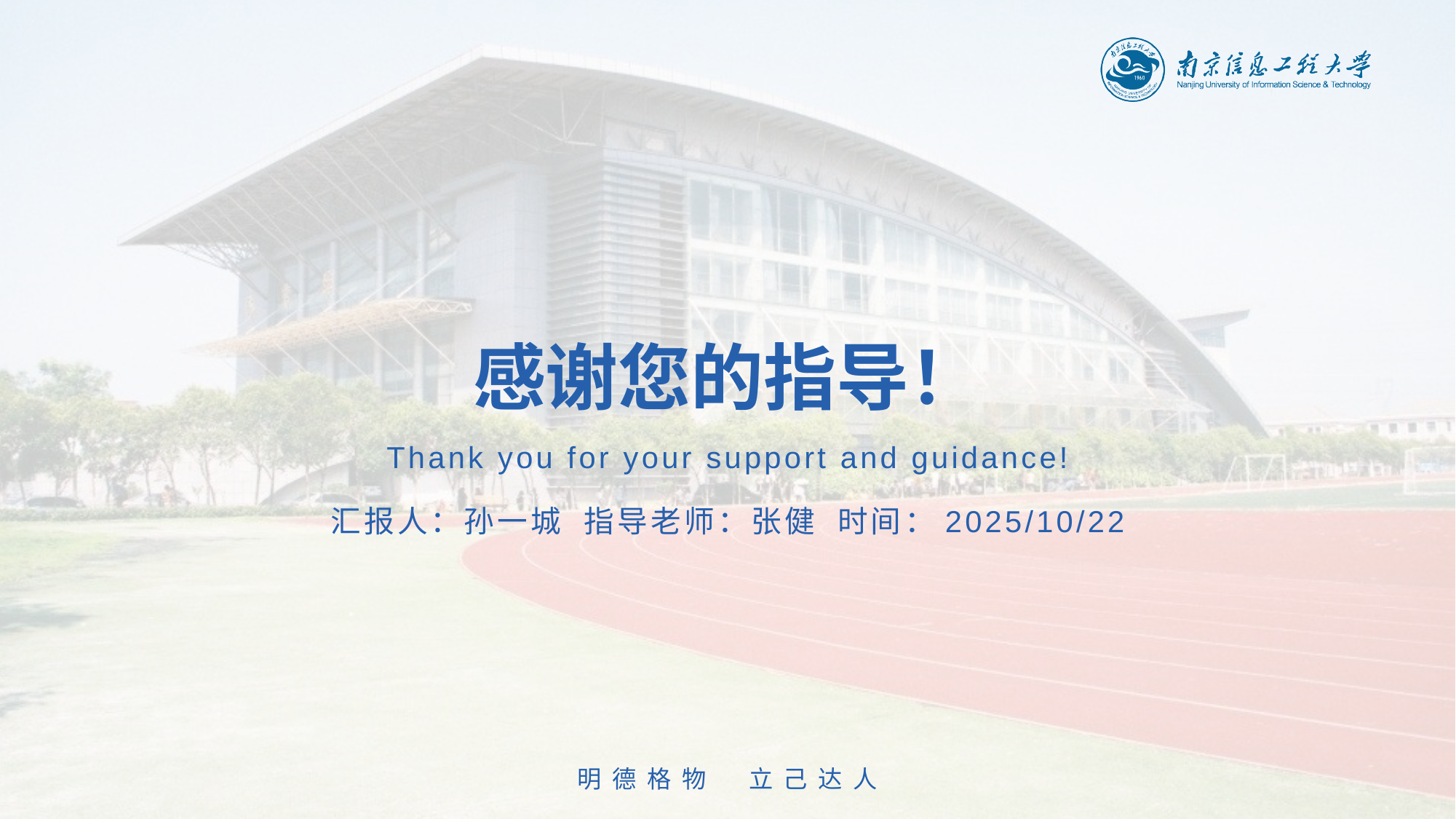

# 感谢您的指导！
Thank you for your support and guidance!
汇报人：孙一城  指导老师：张健  时间：2025/10/22